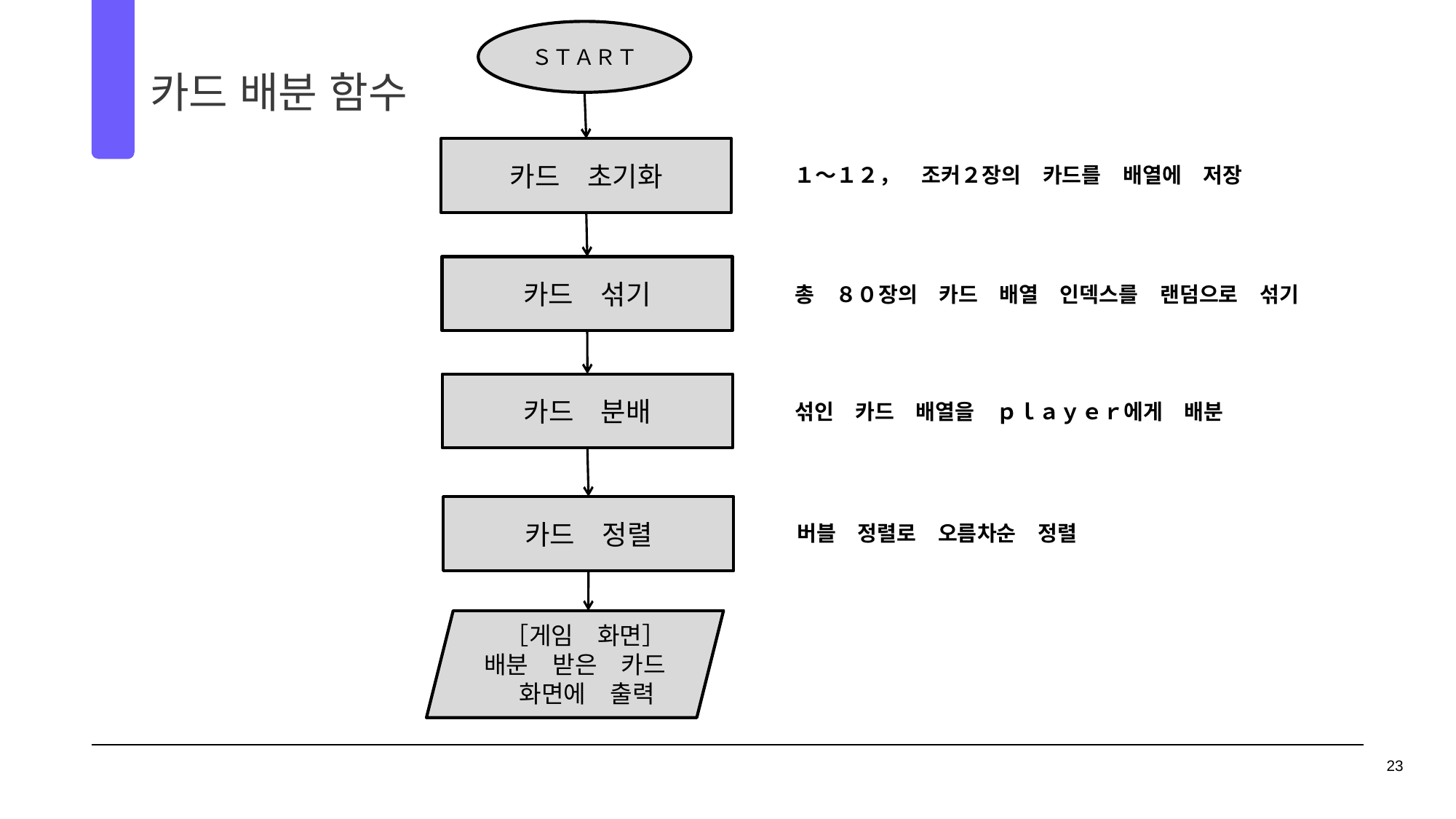

ＳＴＡＲＴ
카드 배분 함수
03
카드　초기화
１～１２，　조커２장의　카드를　배열에　저장
카드　섞기
총　８０장의　카드　배열　인덱스를　랜덤으로　섞기
카드　분배
섞인　카드　배열을　ｐｌａｙｅｒ에게　배분
카드　정렬
버블　정렬로　오름차순　정렬
　［게임　화면］
배분　받은　카드　화면에　출력
23